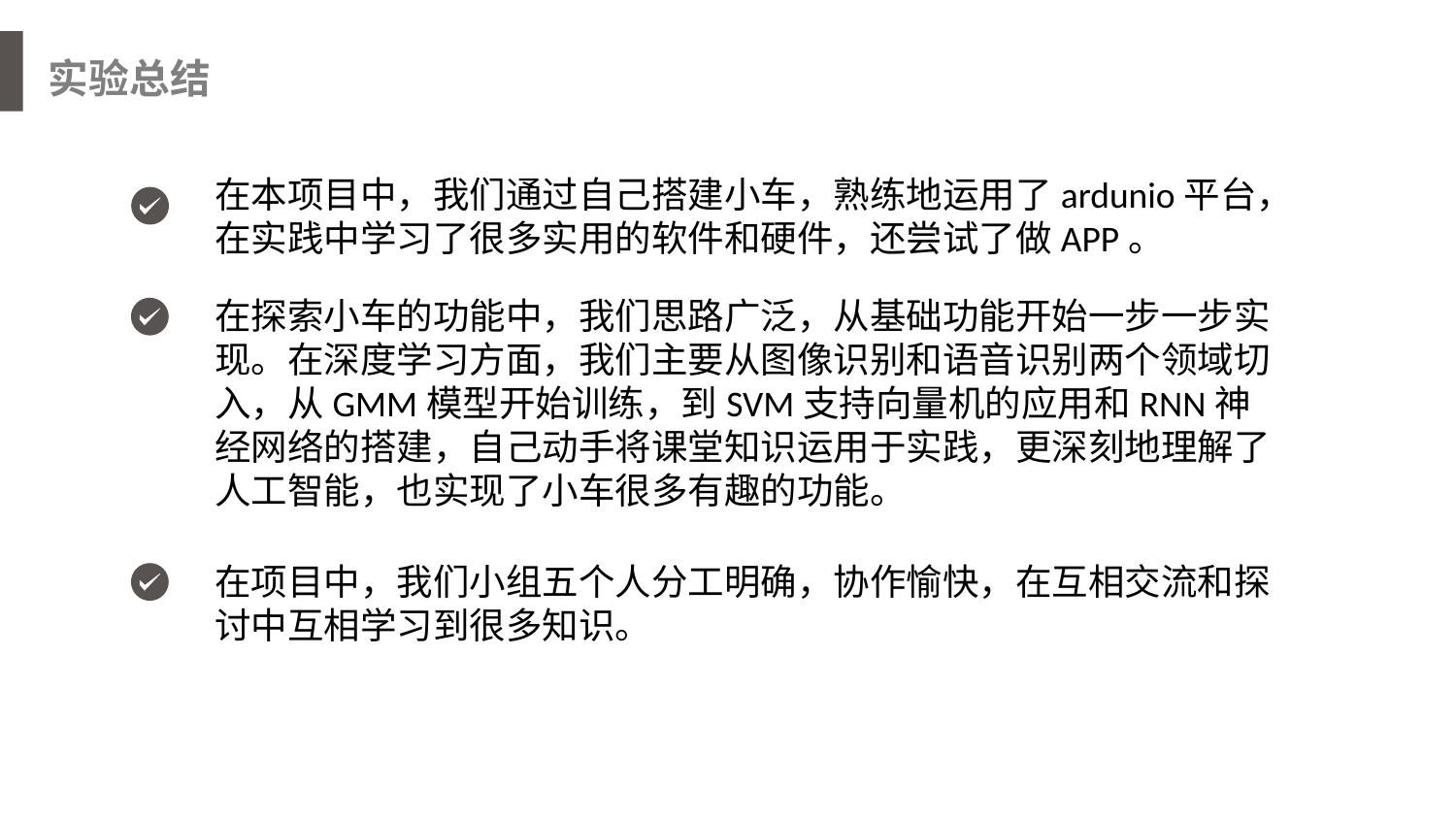

小车语音识别的功能目标
实验总结

在本项目中，我们通过自己搭建小车，熟练地运用了ardunio平台，在实践中学习了很多实用的软件和硬件，还尝试了做APP。

在探索小车的功能中，我们思路广泛，从基础功能开始一步一步实现。在深度学习方面，我们主要从图像识别和语音识别两个领域切入，从GMM模型开始训练，到SVM支持向量机的应用和RNN神经网络的搭建，自己动手将课堂知识运用于实践，更深刻地理解了人工智能，也实现了小车很多有趣的功能。

在项目中，我们小组五个人分工明确，协作愉快，在互相交流和探讨中互相学习到很多知识。